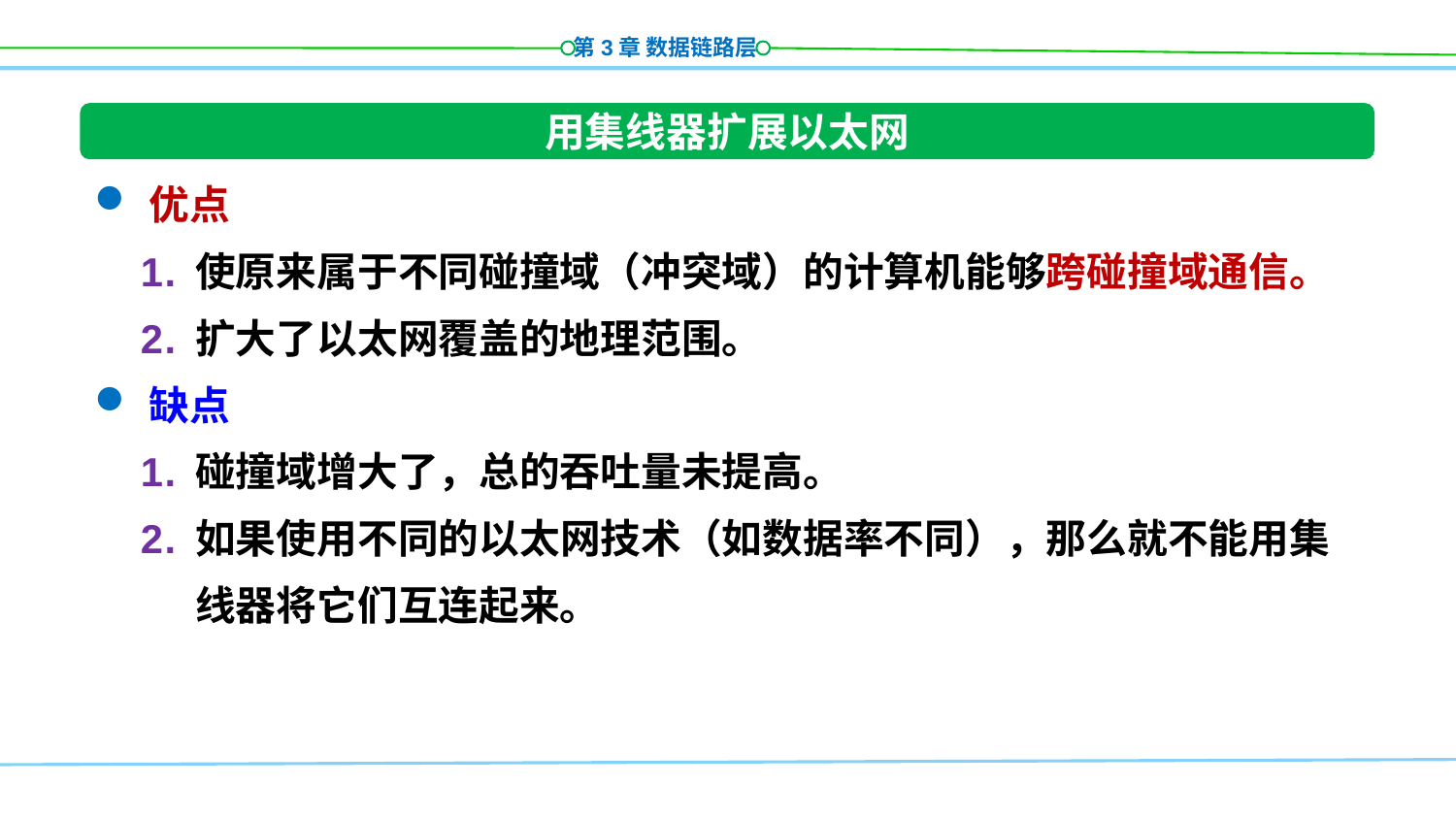

用集线器扩展以太网

优点
使原来属于不同碰撞域（冲突域）的计算机能够跨碰撞域通信。
扩大了以太网覆盖的地理范围。
缺点
碰撞域增大了，总的吞吐量未提高。
如果使用不同的以太网技术（如数据率不同），那么就不能用集线器将它们互连起来。